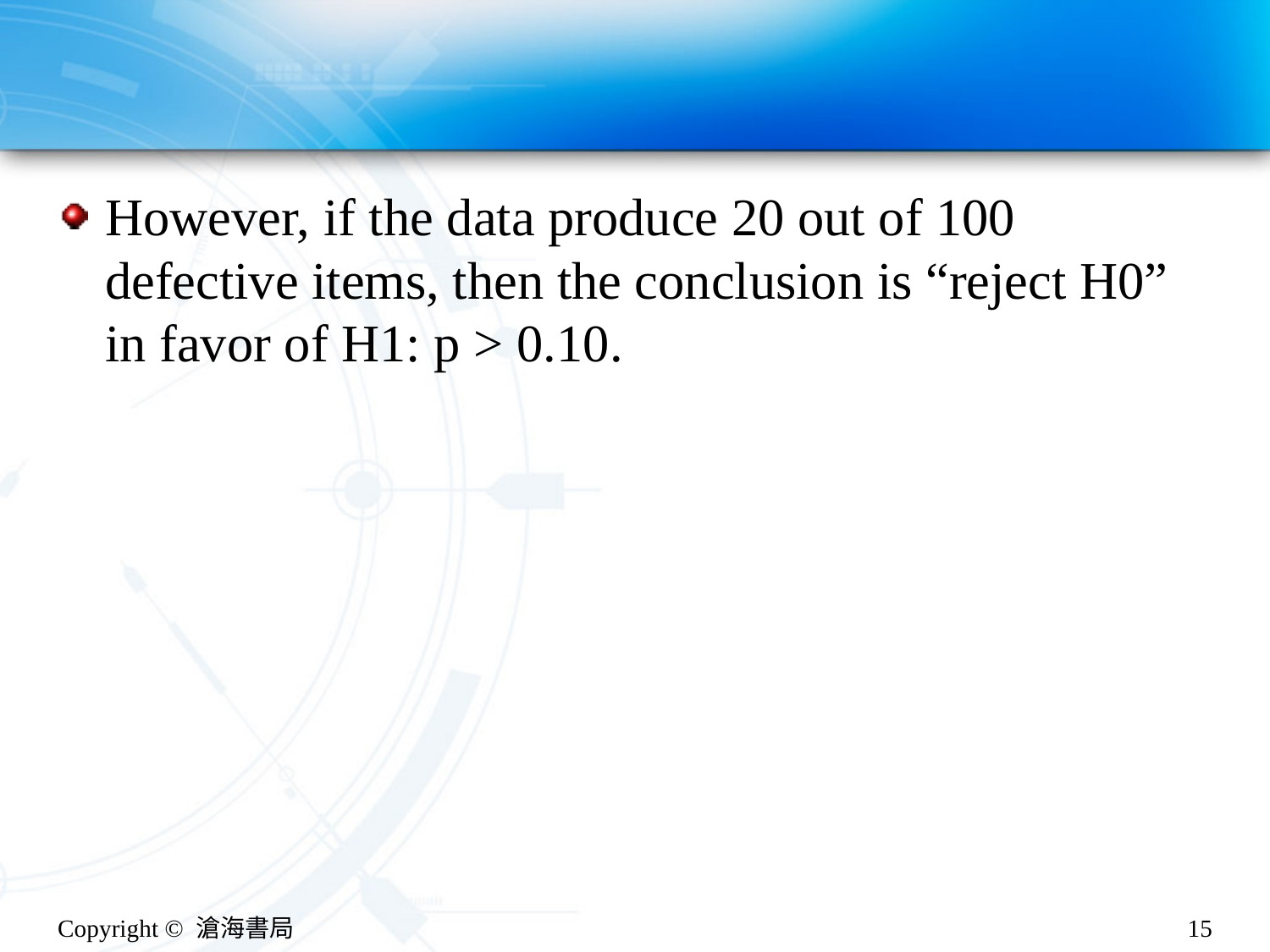

#
However, if the data produce 20 out of 100 defective items, then the conclusion is “reject H0” in favor of H1: p > 0.10.
Copyright © 滄海書局
15